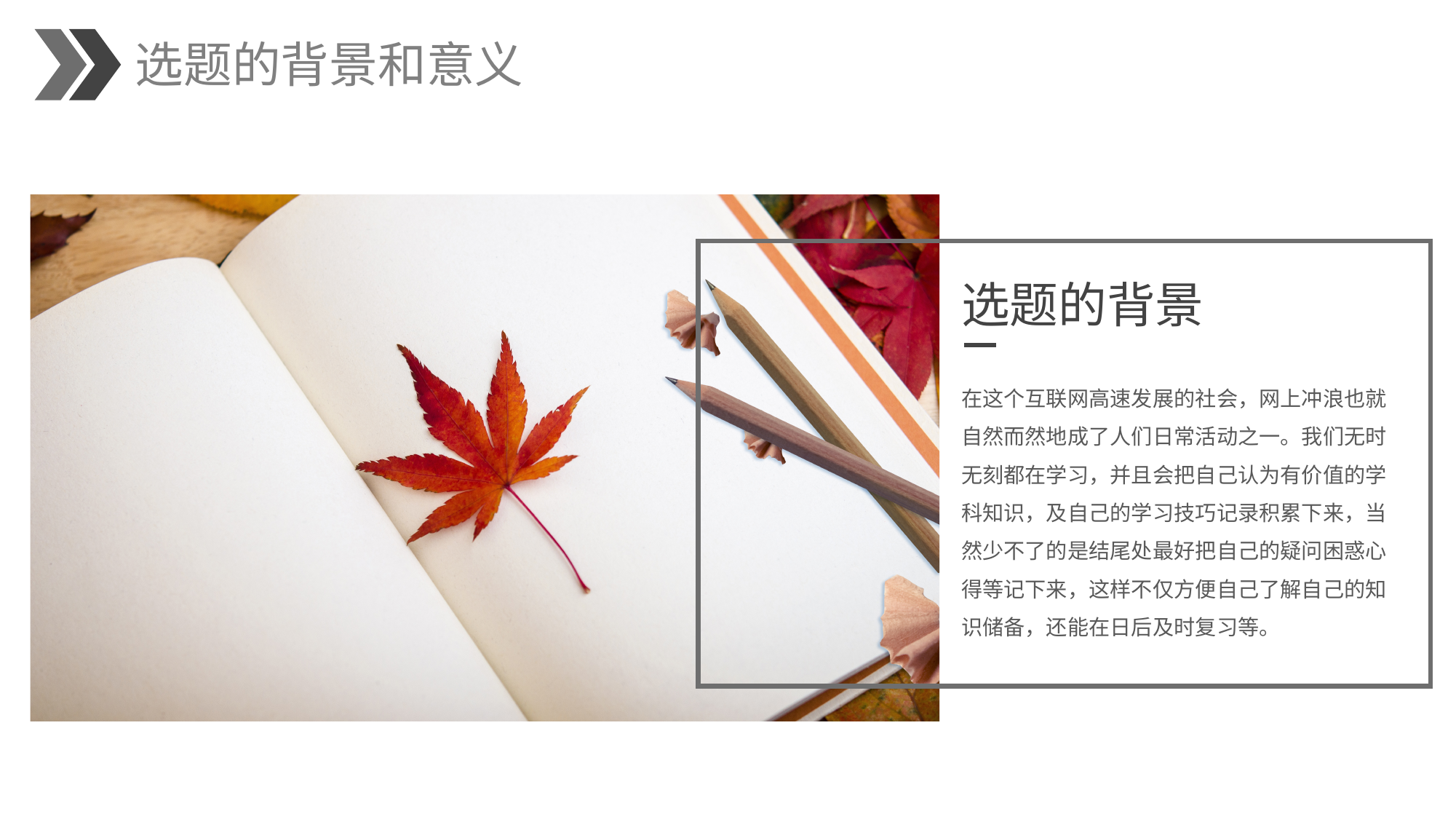

选题的背景和意义

选题的背景
在这个互联网高速发展的社会，网上冲浪也就自然而然地成了人们日常活动之一。我们无时无刻都在学习，并且会把自己认为有价值的学科知识，及自己的学习技巧记录积累下来，当然少不了的是结尾处最好把自己的疑问困惑心得等记下来，这样不仅方便自己了解自己的知识储备，还能在日后及时复习等。